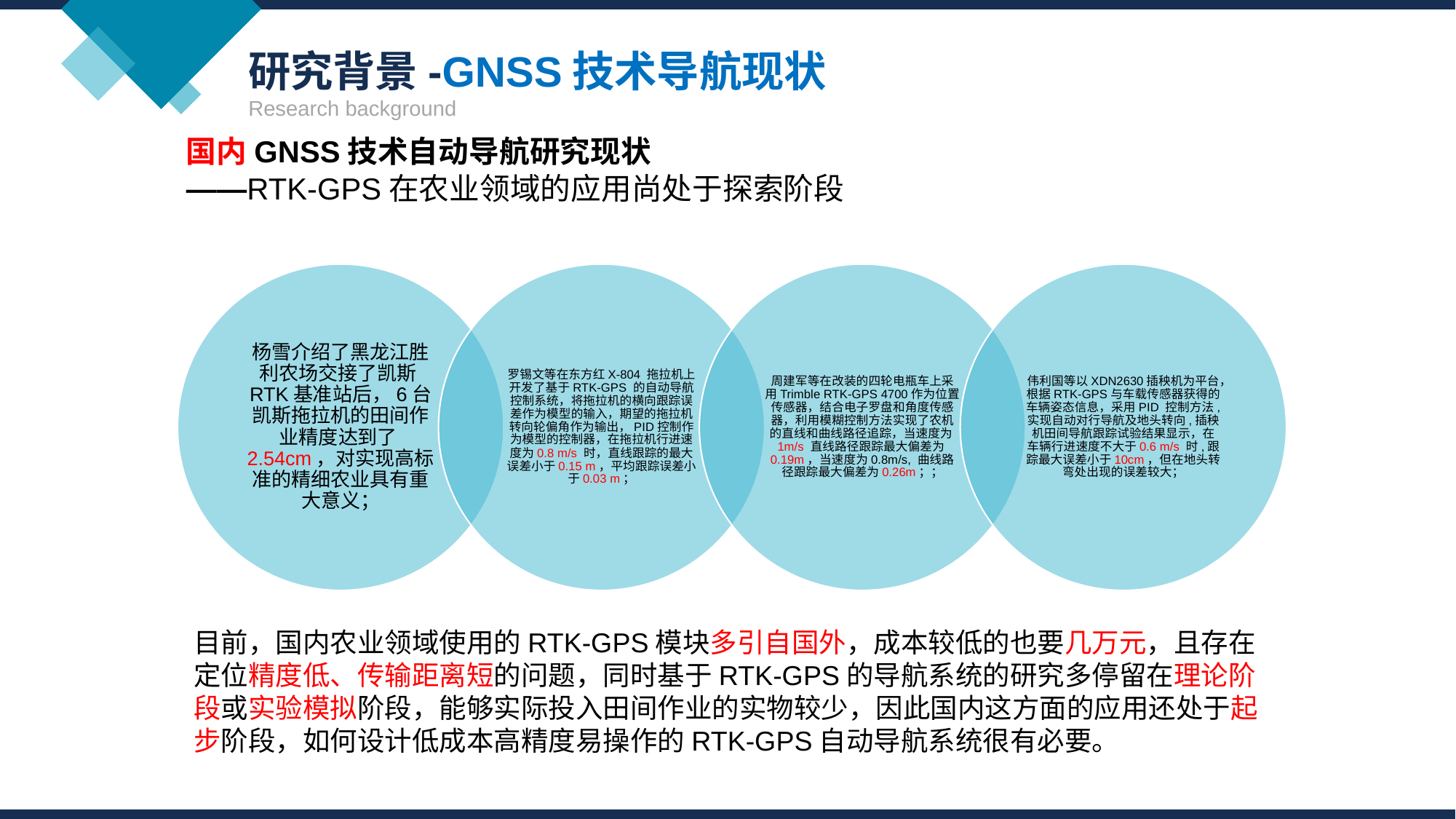

研究背景-GNSS技术导航现状
Research background
国内GNSS技术自动导航研究现状
——RTK-GPS在农业领域的应用尚处于探索阶段
杨雪介绍了黑龙江胜利农场交接了凯斯RTK基准站后，6台凯斯拖拉机的田间作业精度达到了2.54cm，对实现高标准的精细农业具有重大意义；
罗锡文等在东方红X-804 拖拉机上开发了基于RTK-GPS 的自动导航控制系统，将拖拉机的横向跟踪误差作为模型的输入，期望的拖拉机转向轮偏角作为输出，PID控制作为模型的控制器，在拖拉机行进速度为0.8 m/s 时，直线跟踪的最大误差小于0.15 m，平均跟踪误差小于0.03 m；
周建军等在改装的四轮电瓶车上采用Trimble RTK-GPS 4700作为位置传感器，结合电子罗盘和角度传感器，利用模糊控制方法实现了农机的直线和曲线路径追踪，当速度为1m/s 直线路径跟踪最大偏差为0.19m，当速度为0.8m/s, 曲线路径跟踪最大偏差为0.26m；；
伟利国等以XDN2630插秧机为平台，根据RTK-GPS与车载传感器获得的车辆姿态信息，采用PID 控制方法,实现自动对行导航及地头转向,插秧机田间导航跟踪试验结果显示，在车辆行进速度不大于0.6 m/s 时,跟踪最大误差小于10cm，但在地头转弯处出现的误差较大；
目前，国内农业领域使用的RTK-GPS模块多引自国外，成本较低的也要几万元，且存在定位精度低、传输距离短的问题，同时基于RTK-GPS的导航系统的研究多停留在理论阶段或实验模拟阶段，能够实际投入田间作业的实物较少，因此国内这方面的应用还处于起步阶段，如何设计低成本高精度易操作的RTK-GPS自动导航系统很有必要。